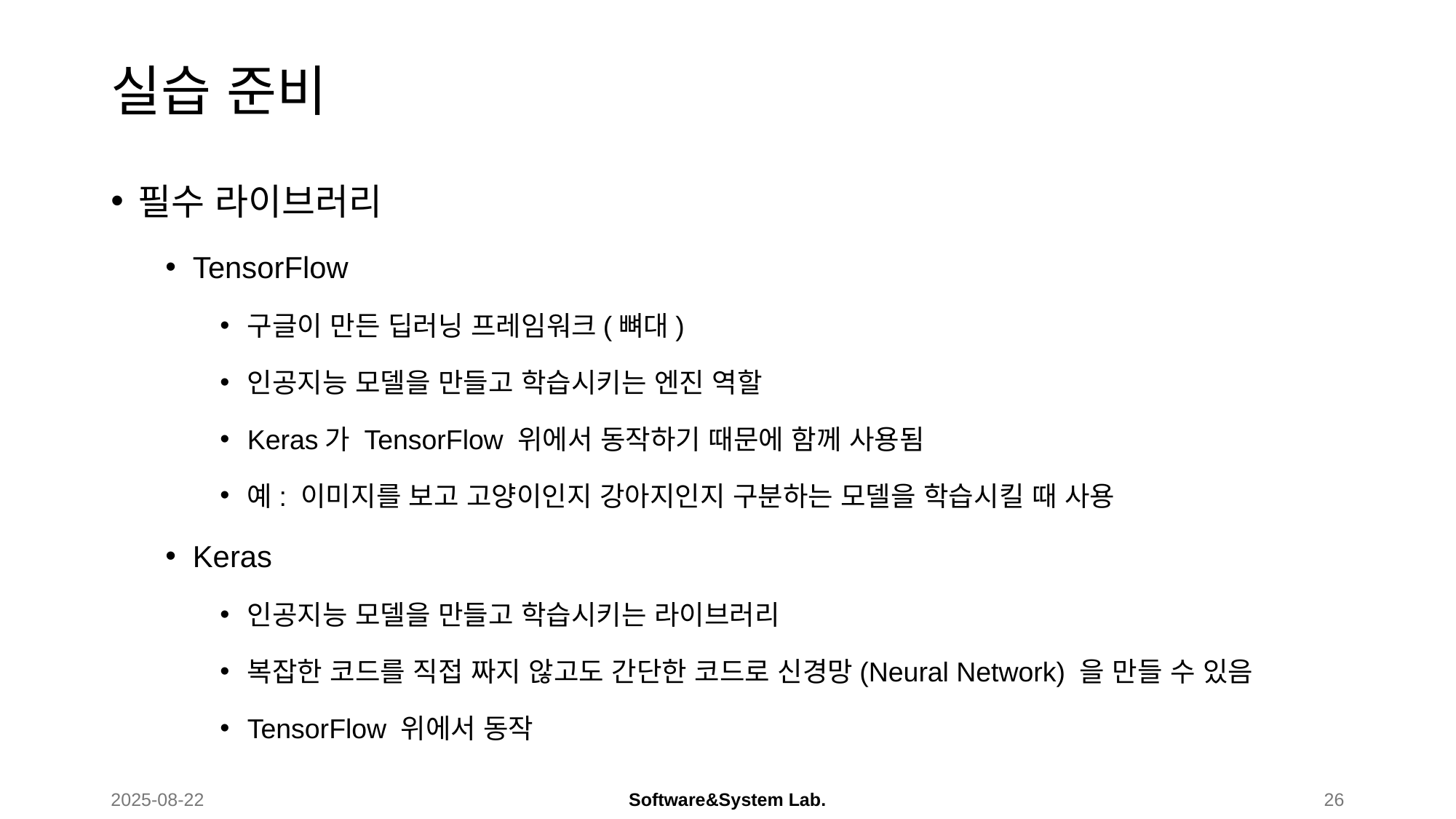

# 실습 준비
필수 라이브러리
TensorFlow
구글이 만든 딥러닝 프레임워크(뼈대)
인공지능 모델을 만들고 학습시키는 엔진 역할
Keras가 TensorFlow 위에서 동작하기 때문에 함께 사용됨
예: 이미지를 보고 고양이인지 강아지인지 구분하는 모델을 학습시킬 때 사용
Keras
인공지능 모델을 만들고 학습시키는 라이브러리
복잡한 코드를 직접 짜지 않고도 간단한 코드로 신경망(Neural Network) 을 만들 수 있음
TensorFlow 위에서 동작
2025-08-22
Software&System Lab.
26